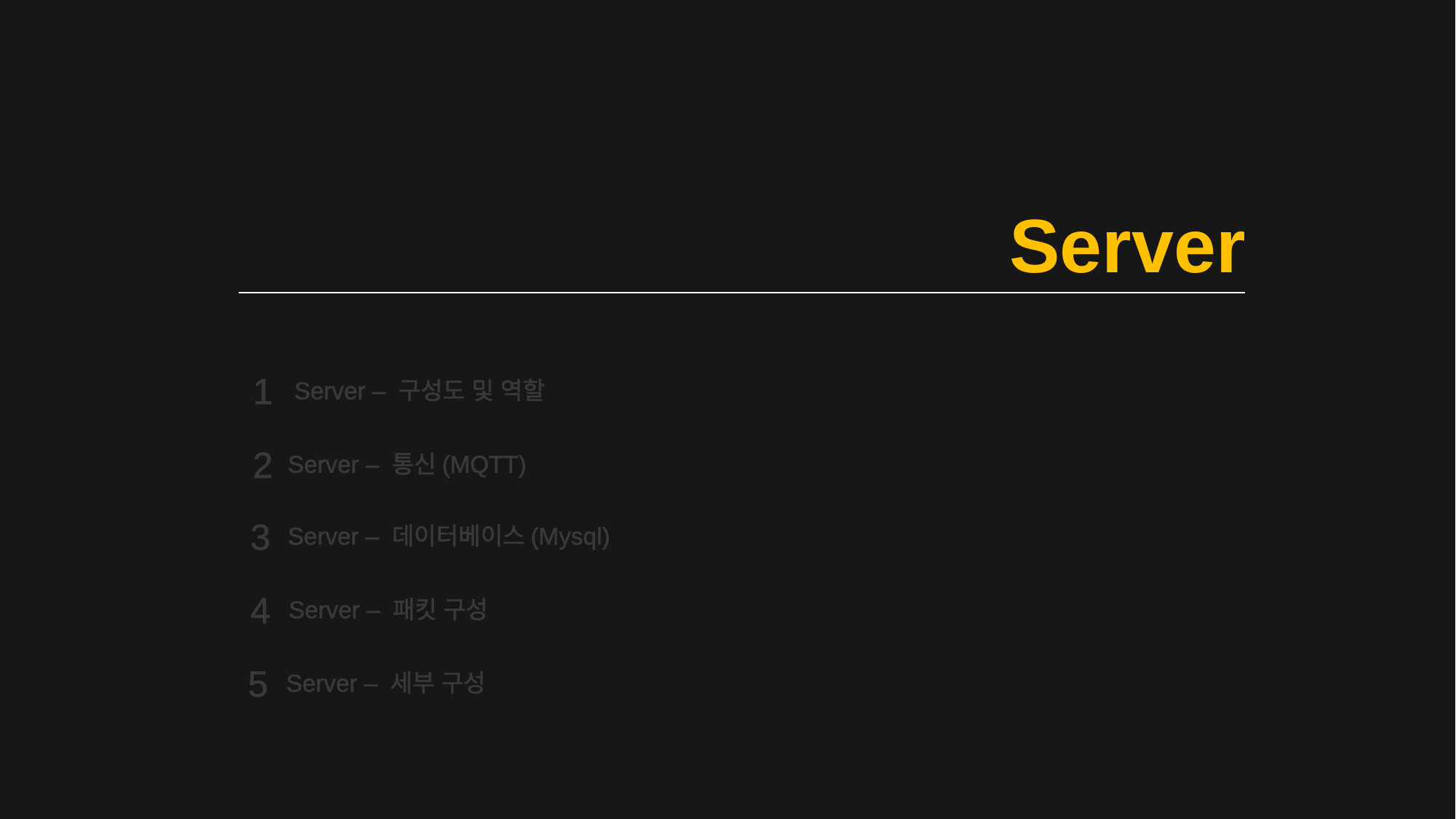

Server
1
Server – 구성도 및 역할
2
Server – 통신(MQTT)
3
Server – 데이터베이스(Mysql)
4
Server – 패킷 구성
5
Server – 세부 구성